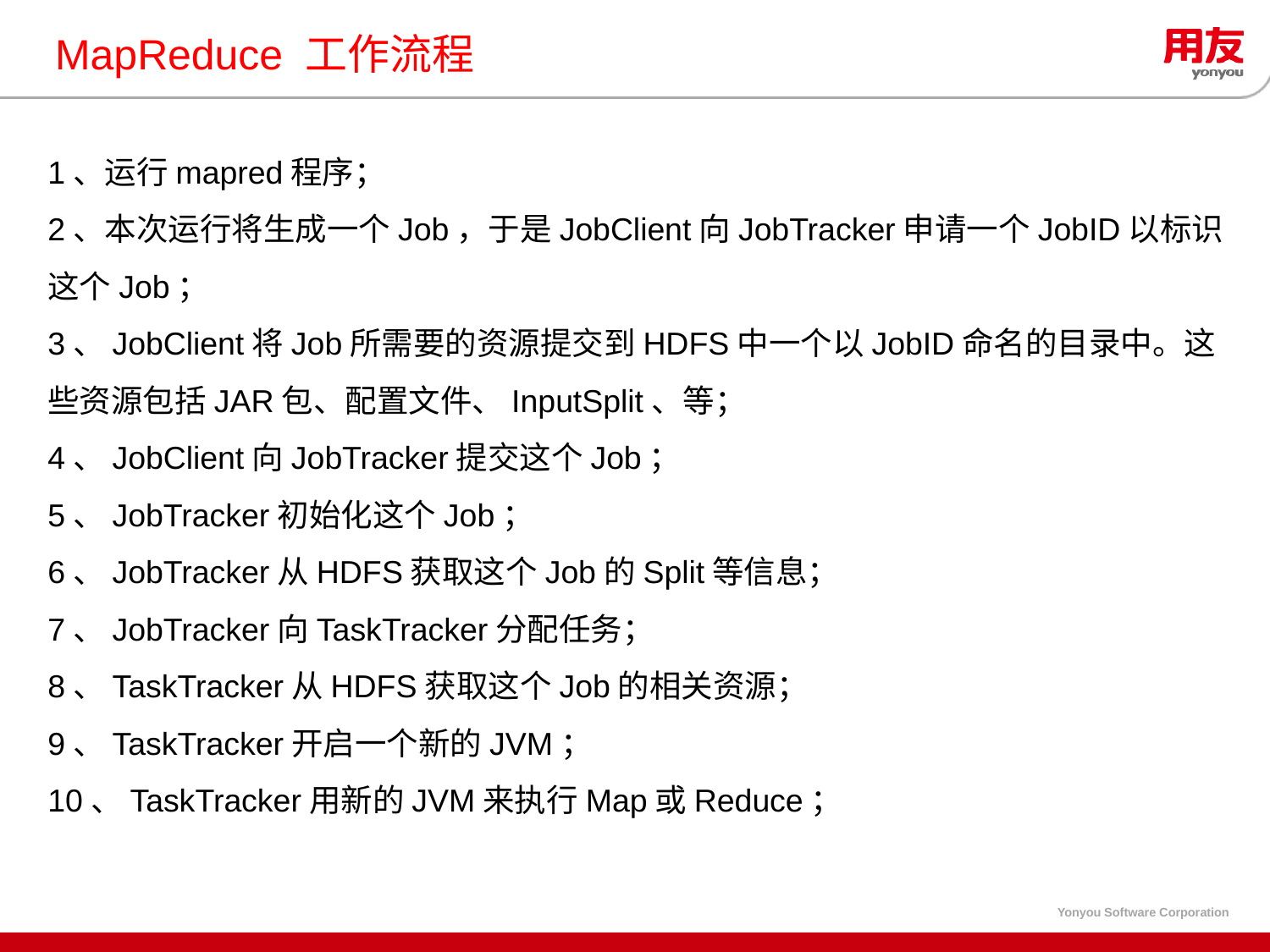

# MapReduce 工作流程
1、运行mapred程序；
2、本次运行将生成一个Job，于是JobClient向JobTracker申请一个JobID以标识这个Job；
3、JobClient将Job所需要的资源提交到HDFS中一个以JobID命名的目录中。这些资源包括JAR包、配置文件、InputSplit、等；
4、JobClient向JobTracker提交这个Job；
5、JobTracker初始化这个Job；
6、JobTracker从HDFS获取这个Job的Split等信息；
7、JobTracker向TaskTracker分配任务；
8、TaskTracker从HDFS获取这个Job的相关资源；
9、TaskTracker开启一个新的JVM；
10、TaskTracker用新的JVM来执行Map或Reduce；